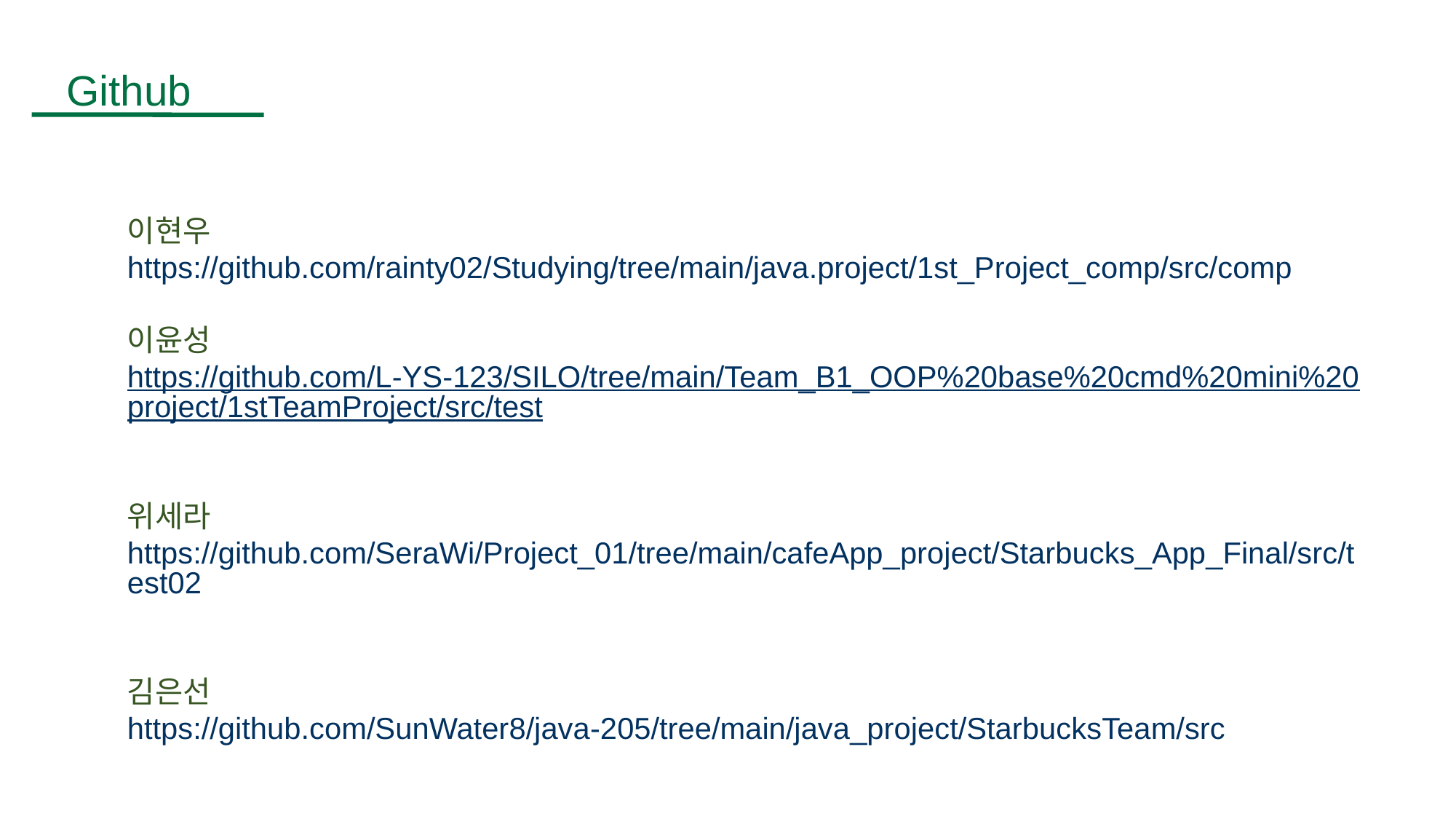

4.
Github

이현우
https://github.com/rainty02/Studying/tree/main/java.project/1st_Project_comp/src/comp

이윤성
https://github.com/L-YS-123/SILO/tree/main/Team_B1_OOP%20base%20cmd%20mini%20project/1stTeamProject/src/test

위세라 https://github.com/SeraWi/Project_01/tree/main/cafeApp_project/Starbucks_App_Final/src/test02

김은선
https://github.com/SunWater8/java-205/tree/main/java_project/StarbucksTeam/src